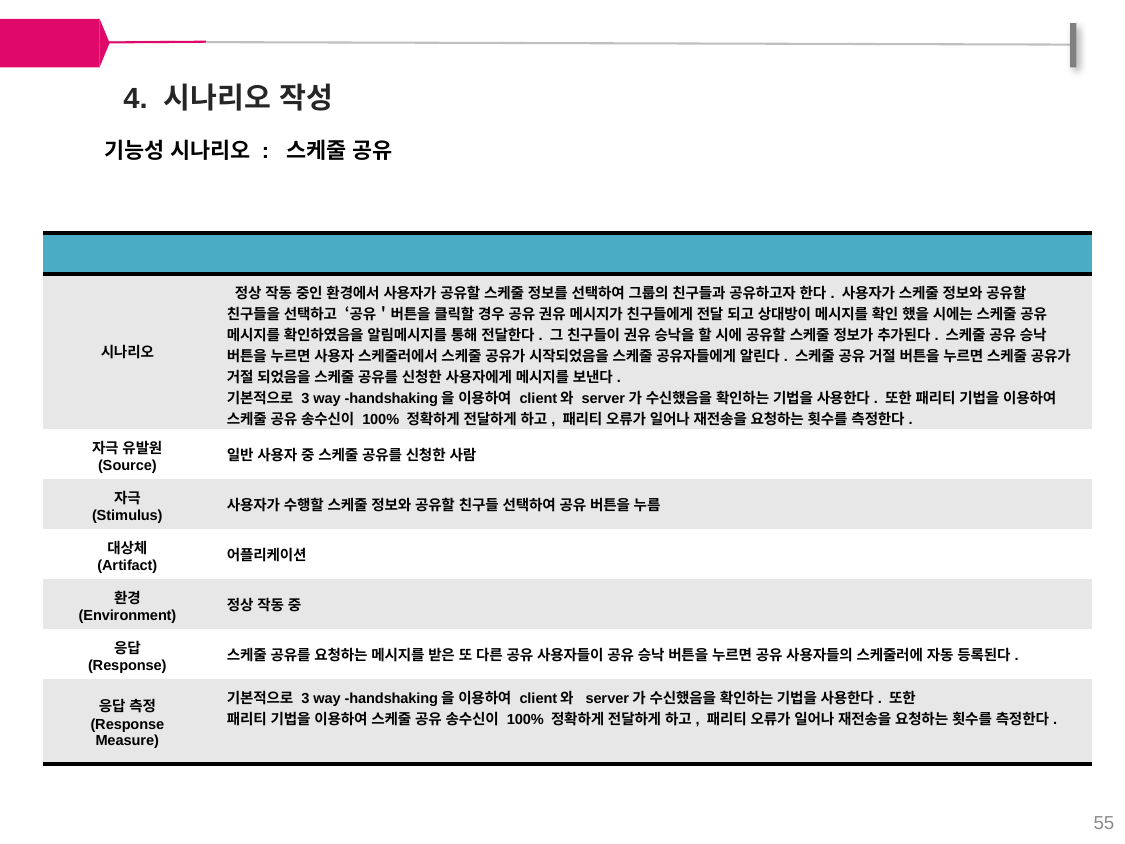

4. 시나리오 작성
기능성 시나리오 :  스케줄 공유
| 항목 | 내용 |
| --- | --- |
| 시나리오 | 정상 작동 중인 환경에서 사용자가 공유할 스케줄 정보를 선택하여 그룹의 친구들과 공유하고자 한다. 사용자가 스케줄 정보와 공유할 친구들을 선택하고 ‘공유＇버튼을 클릭할 경우 공유 권유 메시지가 친구들에게 전달 되고 상대방이 메시지를 확인 했을 시에는 스케줄 공유 메시지를 확인하였음을 알림메시지를 통해 전달한다. 그 친구들이 권유 승낙을 할 시에 공유할 스케줄 정보가 추가된다. 스케줄 공유 승낙 버튼을 누르면 사용자 스케줄러에서 스케줄 공유가 시작되었음을 스케줄 공유자들에게 알린다. 스케줄 공유 거절 버튼을 누르면 스케줄 공유가 거절 되었음을 스케줄 공유를 신청한 사용자에게 메시지를 보낸다. 기본적으로 3 way -handshaking을 이용하여 client와 server가 수신했음을 확인하는 기법을 사용한다. 또한 패리티 기법을 이용하여 스케줄 공유 송수신이 100% 정확하게 전달하게 하고, 패리티 오류가 일어나 재전송을 요청하는 횟수를 측정한다. |
| 자극 유발원 (Source) | 일반 사용자 중 스케줄 공유를 신청한 사람 |
| 자극 (Stimulus) | 사용자가 수행할 스케줄 정보와 공유할 친구들 선택하여 공유 버튼을 누름 |
| 대상체 (Artifact) | 어플리케이션 |
| 환경 (Environment) | 정상 작동 중 |
| 응답 (Response) | 스케줄 공유를 요청하는 메시지를 받은 또 다른 공유 사용자들이 공유 승낙 버튼을 누르면 공유 사용자들의 스케줄러에 자동 등록된다. |
| 응답 측정 (Response Measure) | 기본적으로 3 way -handshaking을 이용하여 client와 server가 수신했음을 확인하는 기법을 사용한다. 또한 패리티 기법을 이용하여 스케줄 공유 송수신이 100% 정확하게 전달하게 하고, 패리티 오류가 일어나 재전송을 요청하는 횟수를 측정한다. |
55